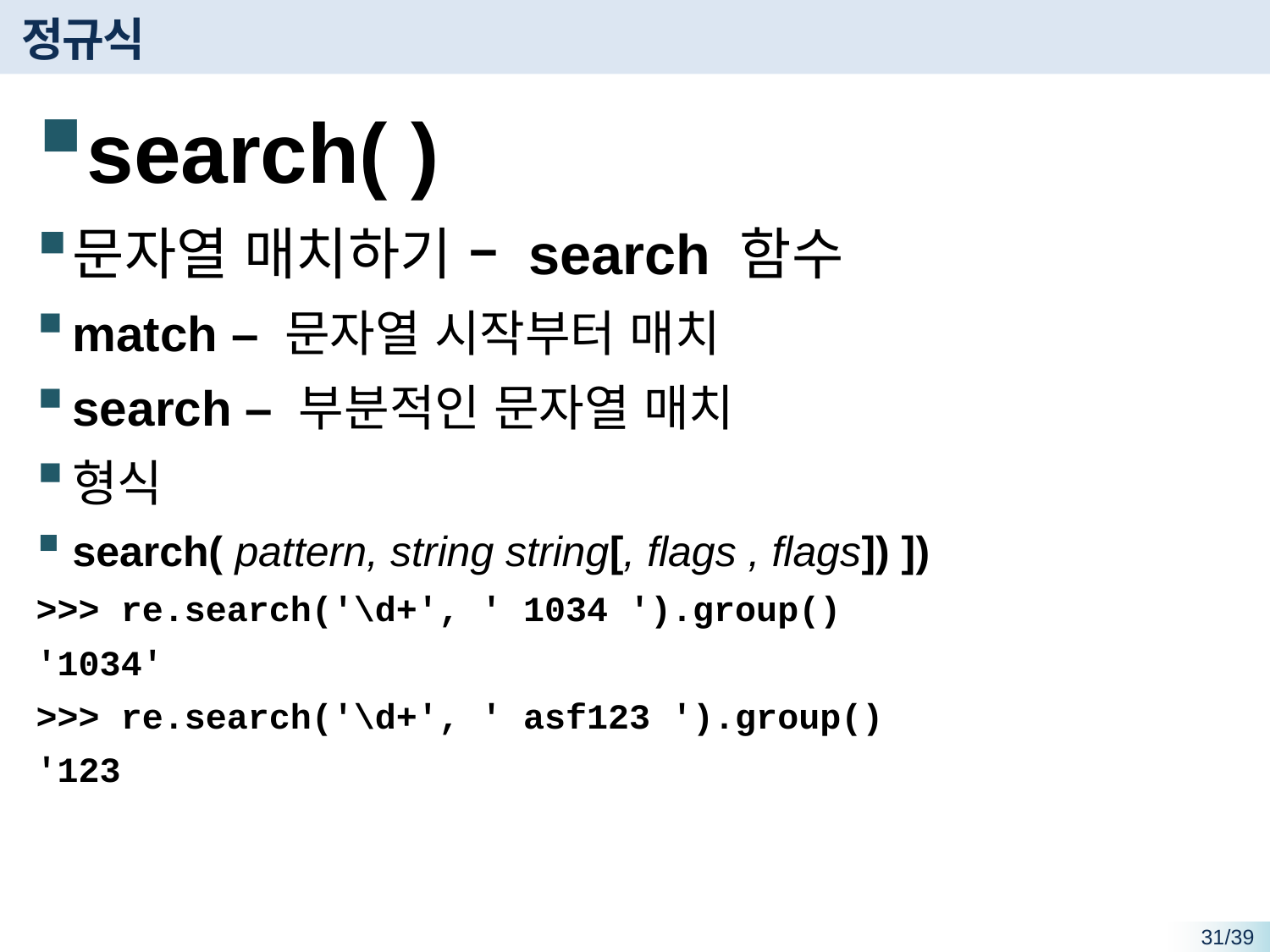

# 정규식
search( )
문자열 매치하기 – search 함수
match – 문자열 시작부터 매치
search – 부분적인 문자열 매치
형식
search( pattern, string string[, flags , flags]) ])
>>> re.search('\d+', ' 1034 ').group()
'1034'
>>> re.search('\d+', ' asf123 ').group()
'123